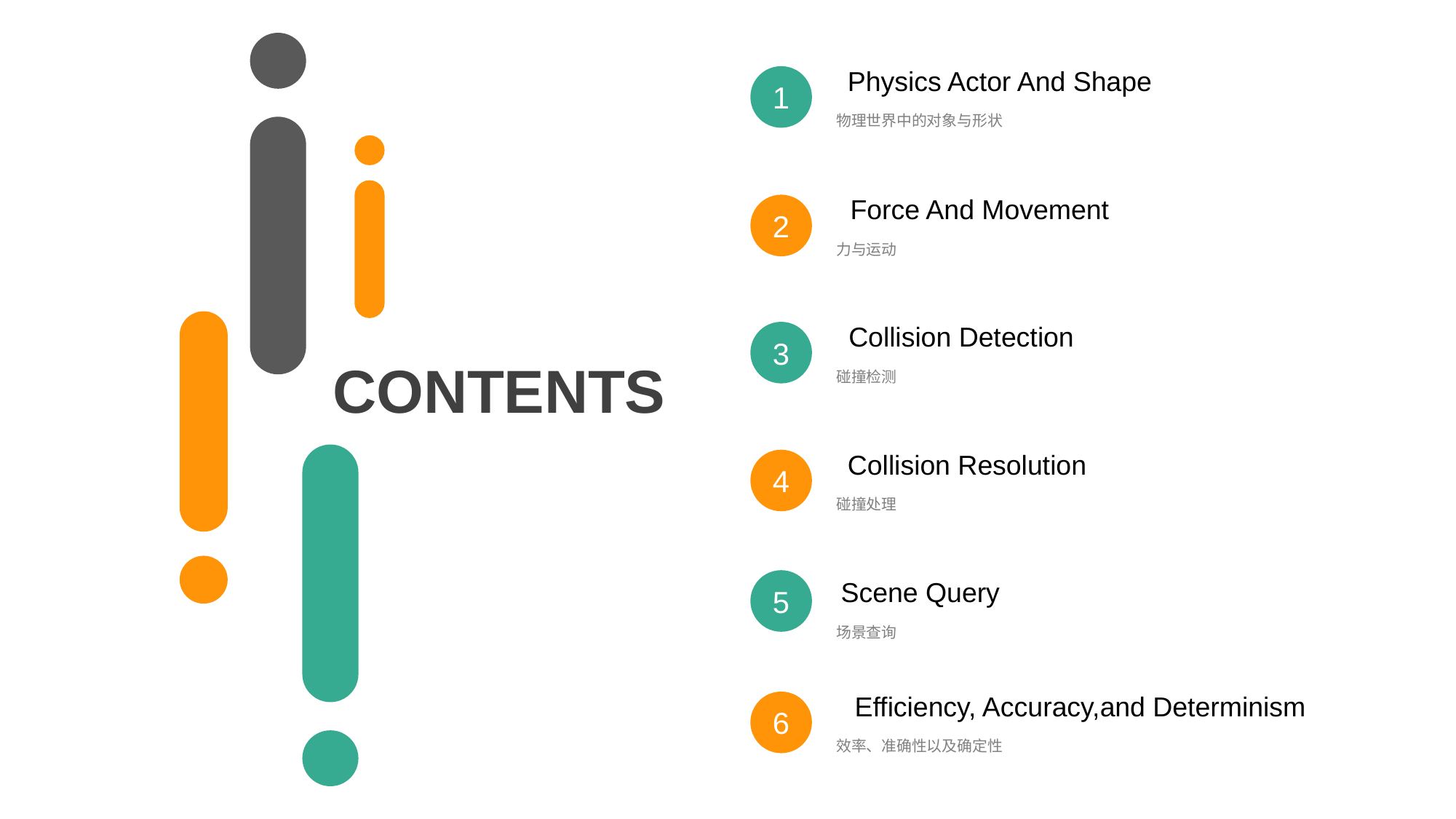

Physics Actor And Shape
物理世界中的对象与形状
1

Force And Movement
力与运动
2

Collision Detection
碰撞检测
3
CONTENTS
Collision Resolution
碰撞处理

4
5
Scene Query
场景查询
Efficiency, Accuracy,and Determinism
效率、准确性以及确定性
6